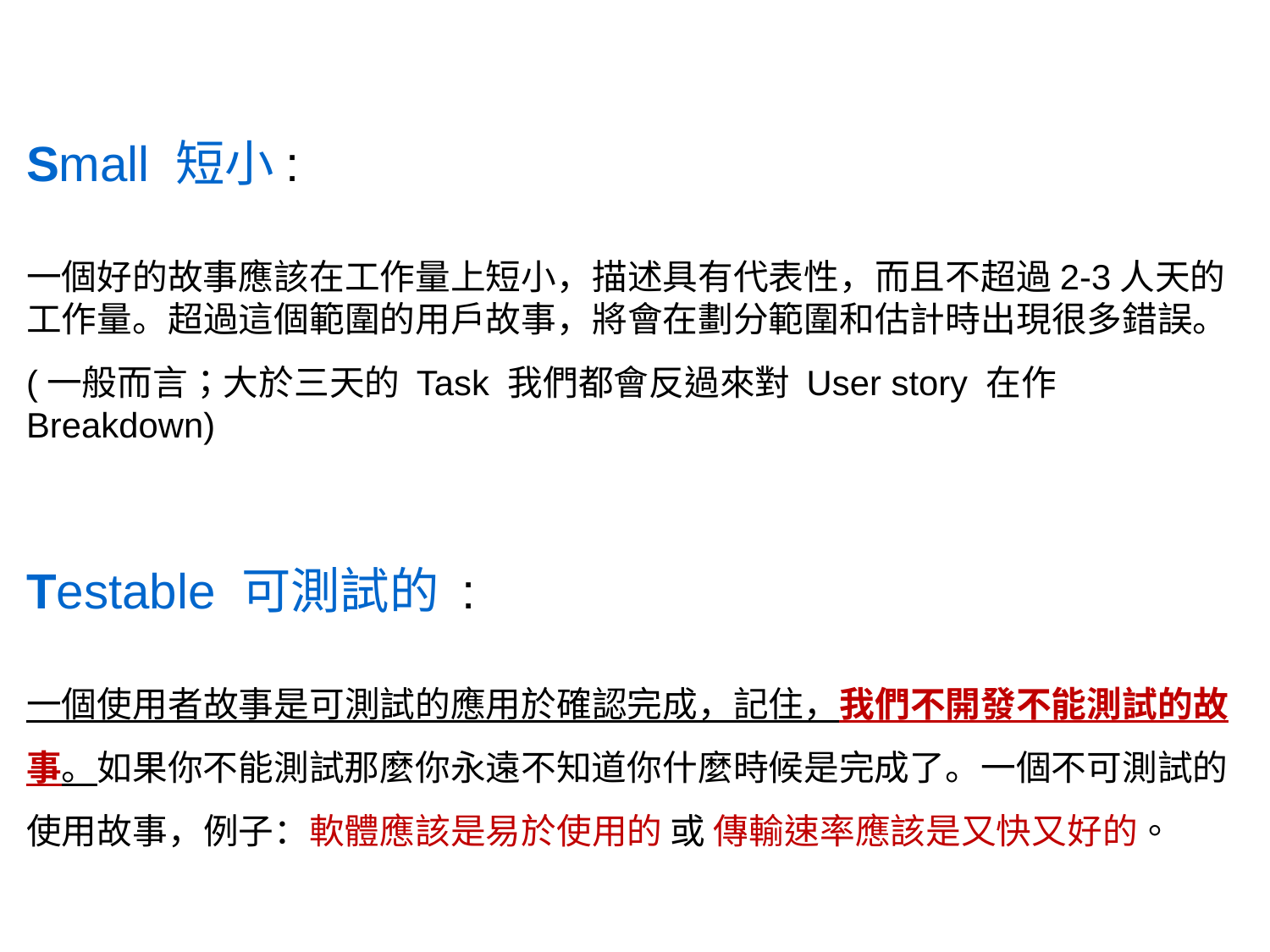

Small 短小:

一個好的故事應該在工作量上短小，描述具有代表性，而且不超過2-3人天的工作量。超過這個範圍的用戶故事，將會在劃分範圍和估計時出現很多錯誤。
(一般而言；大於三天的 Task 我們都會反過來對 User story 在作 Breakdown)

Testable 可測試的 :

一個使用者故事是可測試的應用於確認完成，記住，我們不開發不能測試的故
事。如果你不能測試那麼你永遠不知道你什麼時候是完成了。一個不可測試的
使用故事，例子：軟體應該是易於使用的 或 傳輸速率應該是又快又好的。